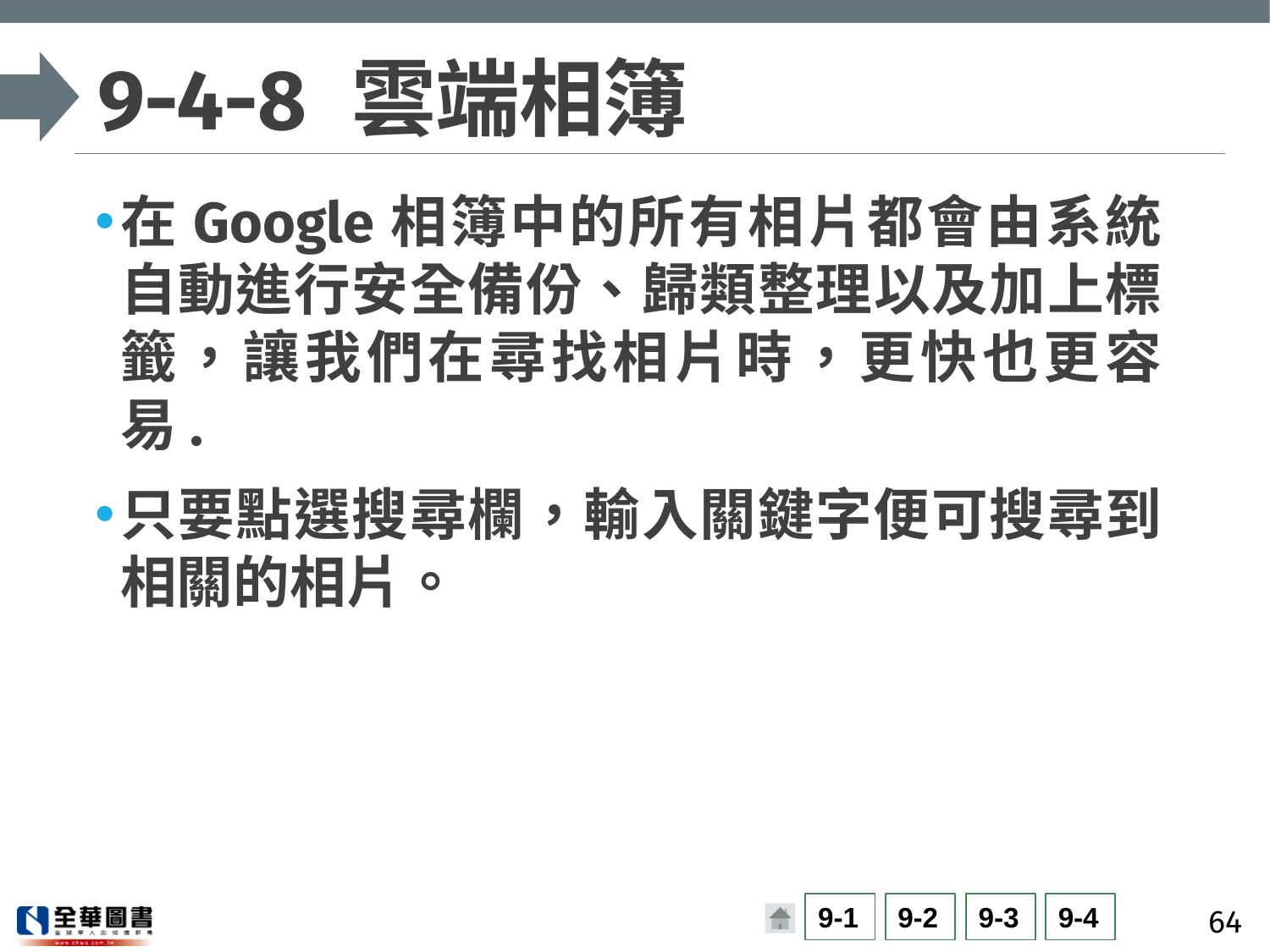

# 9-4-8	雲端相簿
在Google相簿中的所有相片都會由系統自動進行安全備份、歸類整理以及加上標籤，讓我們在尋找相片時，更快也更容易.
只要點選搜尋欄，輸入關鍵字便可搜尋到相關的相片。
64